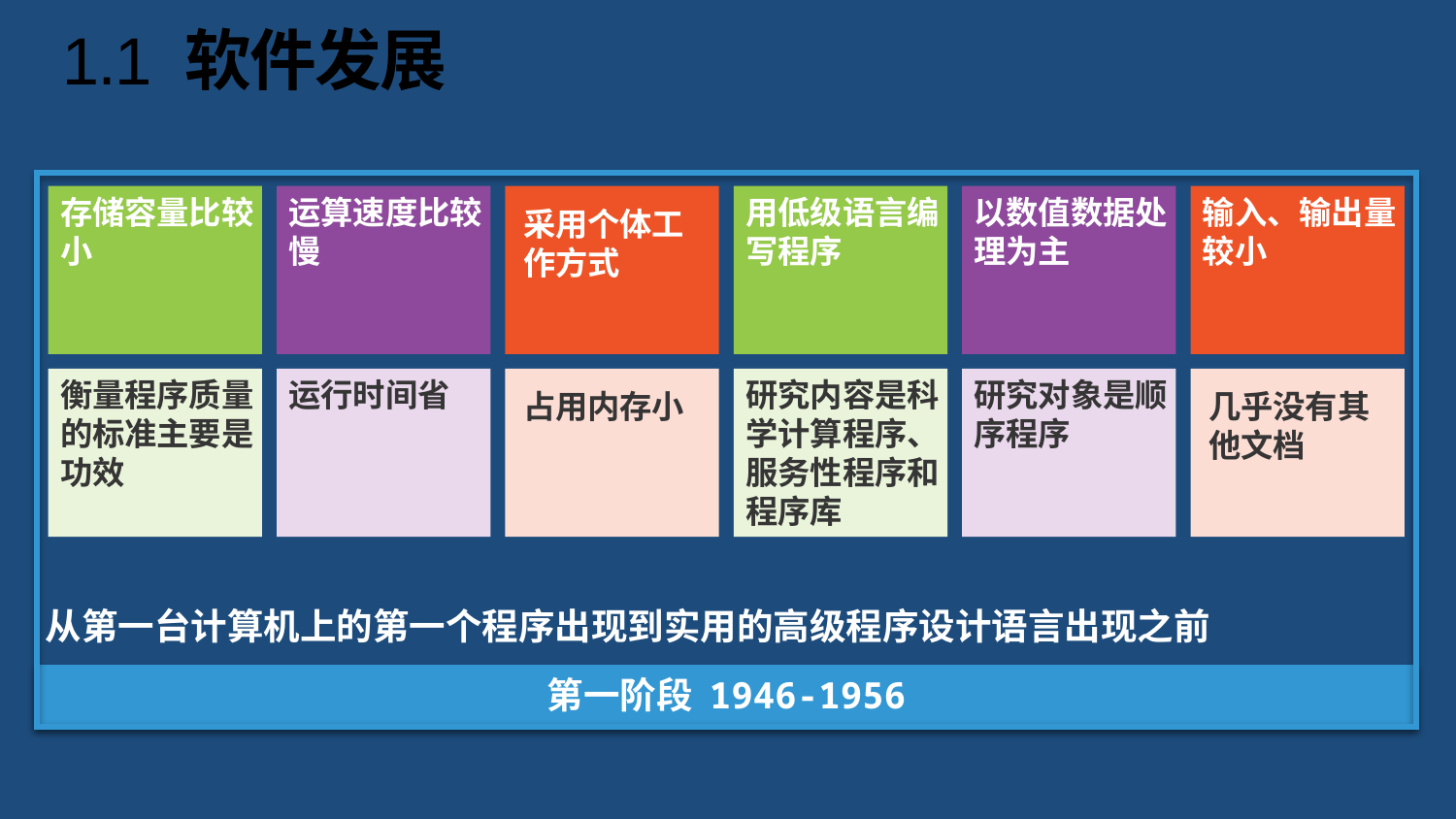

# 1.1 软件发展

存储容量比较小
运算速度比较慢
采用个体工作方式
用低级语言编写程序
以数值数据处理为主
输入、输出量较小
衡量程序质量的标准主要是功效
运行时间省
占用内存小
研究内容是科学计算程序、服务性程序和程序库
研究对象是顺序程序
几乎没有其他文档
从第一台计算机上的第一个程序出现到实用的高级程序设计语言出现之前

第一阶段 1946-1956